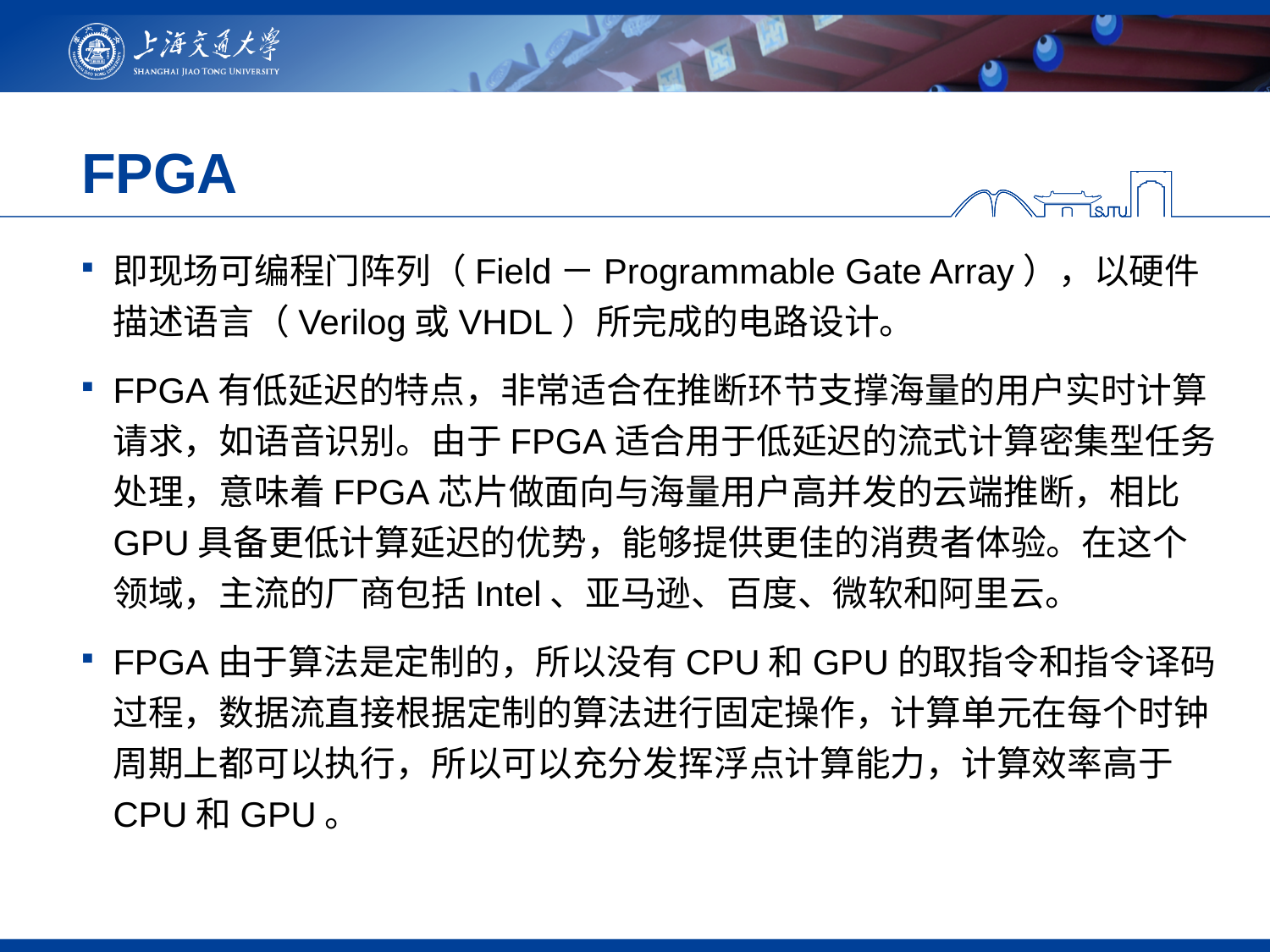

# FPGA
即现场可编程门阵列（Field－Programmable Gate Array），以硬件描述语言（Verilog或VHDL）所完成的电路设计。
FPGA有低延迟的特点，非常适合在推断环节支撑海量的用户实时计算请求，如语音识别。由于FPGA适合用于低延迟的流式计算密集型任务处理，意味着FPGA芯片做面向与海量用户高并发的云端推断，相比GPU具备更低计算延迟的优势，能够提供更佳的消费者体验。在这个领域，主流的厂商包括Intel、亚马逊、百度、微软和阿里云。
FPGA由于算法是定制的，所以没有CPU和GPU的取指令和指令译码过程，数据流直接根据定制的算法进行固定操作，计算单元在每个时钟周期上都可以执行，所以可以充分发挥浮点计算能力，计算效率高于CPU和GPU。